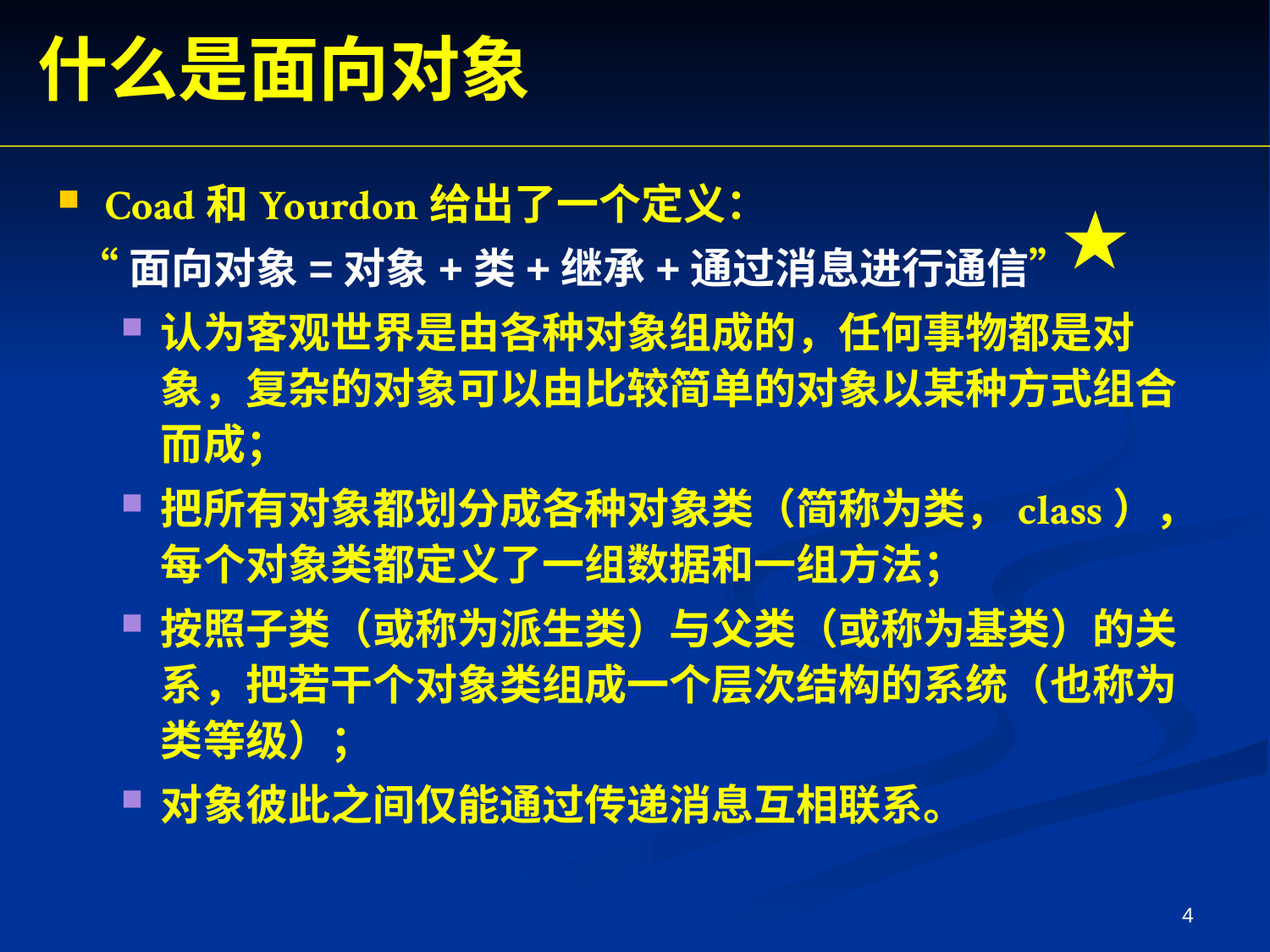

什么是面向对象

★
Coad和Yourdon给出了一个定义：
  “面向对象=对象+类+继承+通过消息进行通信”
认为客观世界是由各种对象组成的，任何事物都是对象，复杂的对象可以由比较简单的对象以某种方式组合而成；
把所有对象都划分成各种对象类（简称为类，class），每个对象类都定义了一组数据和一组方法；
按照子类（或称为派生类）与父类（或称为基类）的关系，把若干个对象类组成一个层次结构的系统（也称为类等级）；
对象彼此之间仅能通过传递消息互相联系。
4